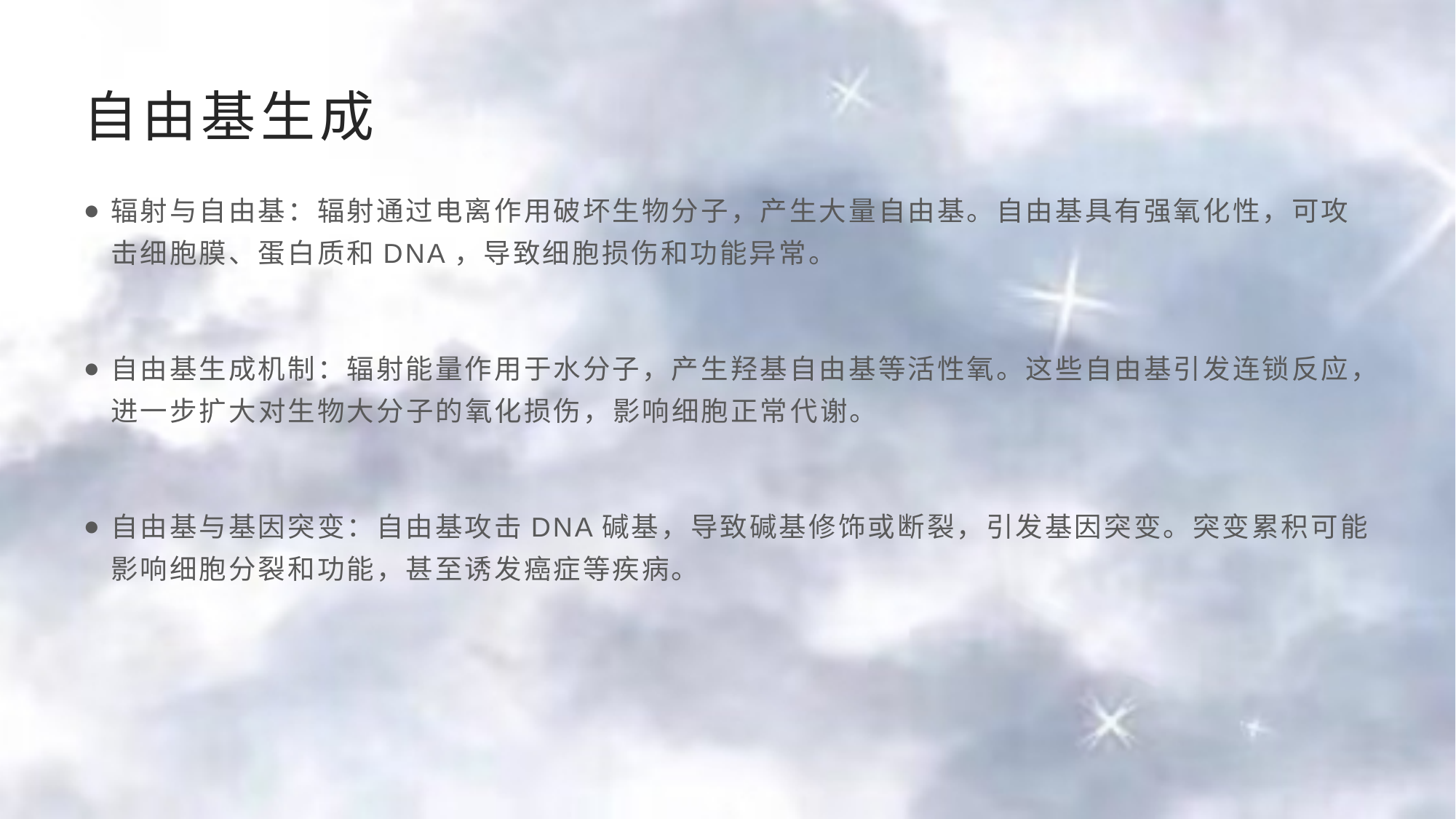

# 自由基生成
辐射与自由基：辐射通过电离作用破坏生物分子，产生大量自由基。自由基具有强氧化性，可攻击细胞膜、蛋白质和DNA，导致细胞损伤和功能异常。

自由基生成机制：辐射能量作用于水分子，产生羟基自由基等活性氧。这些自由基引发连锁反应，进一步扩大对生物大分子的氧化损伤，影响细胞正常代谢。

自由基与基因突变：自由基攻击DNA碱基，导致碱基修饰或断裂，引发基因突变。突变累积可能影响细胞分裂和功能，甚至诱发癌症等疾病。